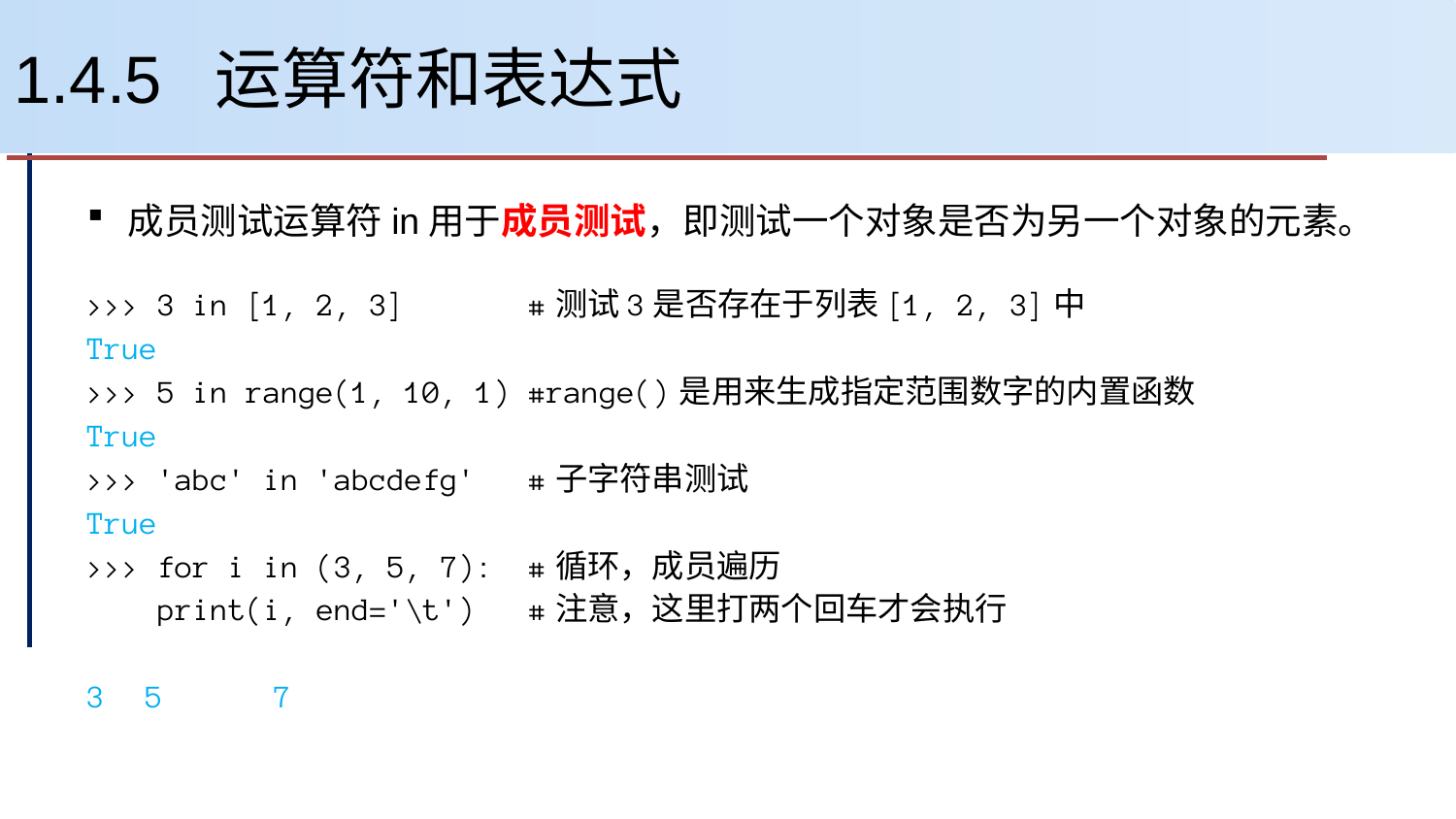

# 1.4.5  运算符和表达式
成员测试运算符in用于成员测试，即测试一个对象是否为另一个对象的元素。

>>> 3 in [1, 2, 3]       #测试3是否存在于列表[1, 2, 3]中
True
>>> 5 in range(1, 10, 1) #range()是用来生成指定范围数字的内置函数
True
>>> 'abc' in 'abcdefg'   #子字符串测试
True
>>> for i in (3, 5, 7):  #循环，成员遍历
    print(i, end='\t')   #注意，这里打两个回车才会执行

3	 5	7